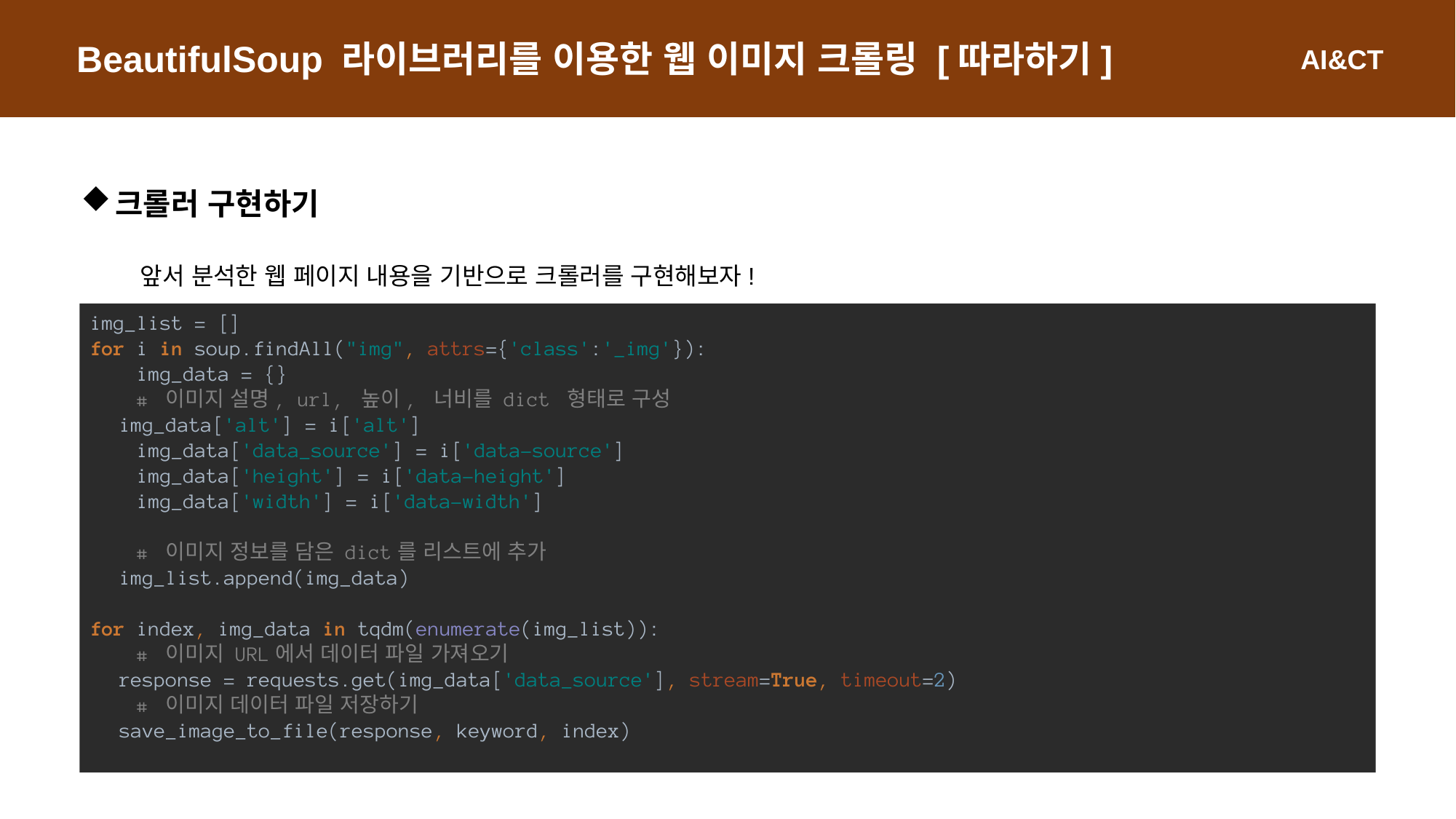

BeautifulSoup 라이브러리를 이용한 웹 이미지 크롤링 [따라하기]
크롤러 구현하기
앞서 분석한 웹 페이지 내용을 기반으로 크롤러를 구현해보자!
img_list = []
for i in soup.findAll("img", attrs={'class':'_img'}):
    img_data = {}
    # 이미지 설명, url, 높이, 너비를 dict 형태로 구성
    img_data['alt'] = i['alt']
    img_data['data_source'] = i['data-source']
    img_data['height'] = i['data-height']
    img_data['width'] = i['data-width']
    # 이미지 정보를 담은 dict를 리스트에 추가
    img_list.append(img_data)
for index, img_data in tqdm(enumerate(img_list)):
    # 이미지 URL에서 데이터 파일 가져오기
    response = requests.get(img_data['data_source'], stream=True, timeout=2)
    # 이미지 데이터 파일 저장하기
    save_image_to_file(response, keyword, index)